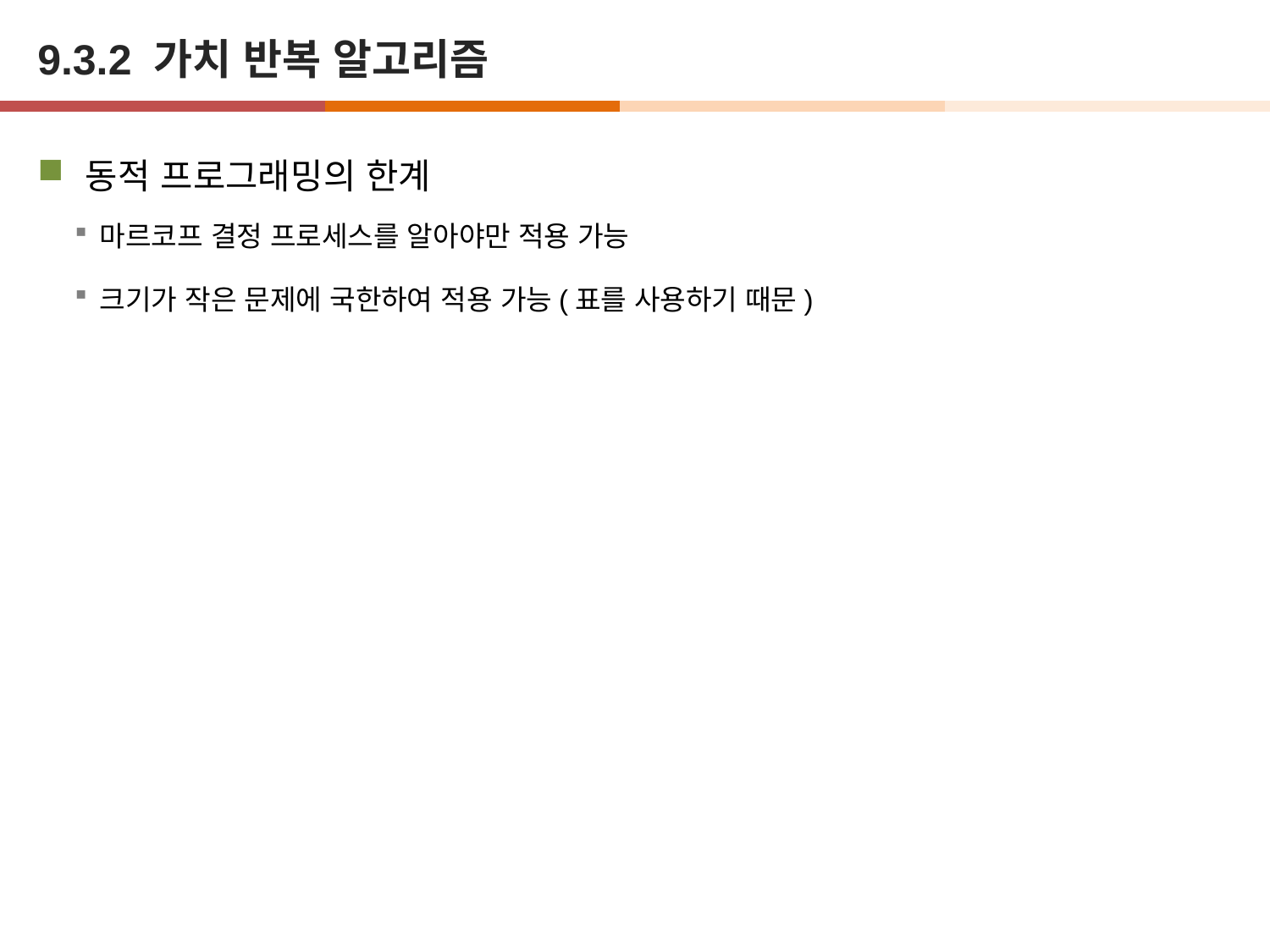

# 9.3.2 가치 반복 알고리즘
동적 프로그래밍의 한계
마르코프 결정 프로세스를 알아야만 적용 가능
크기가 작은 문제에 국한하여 적용 가능(표를 사용하기 때문)